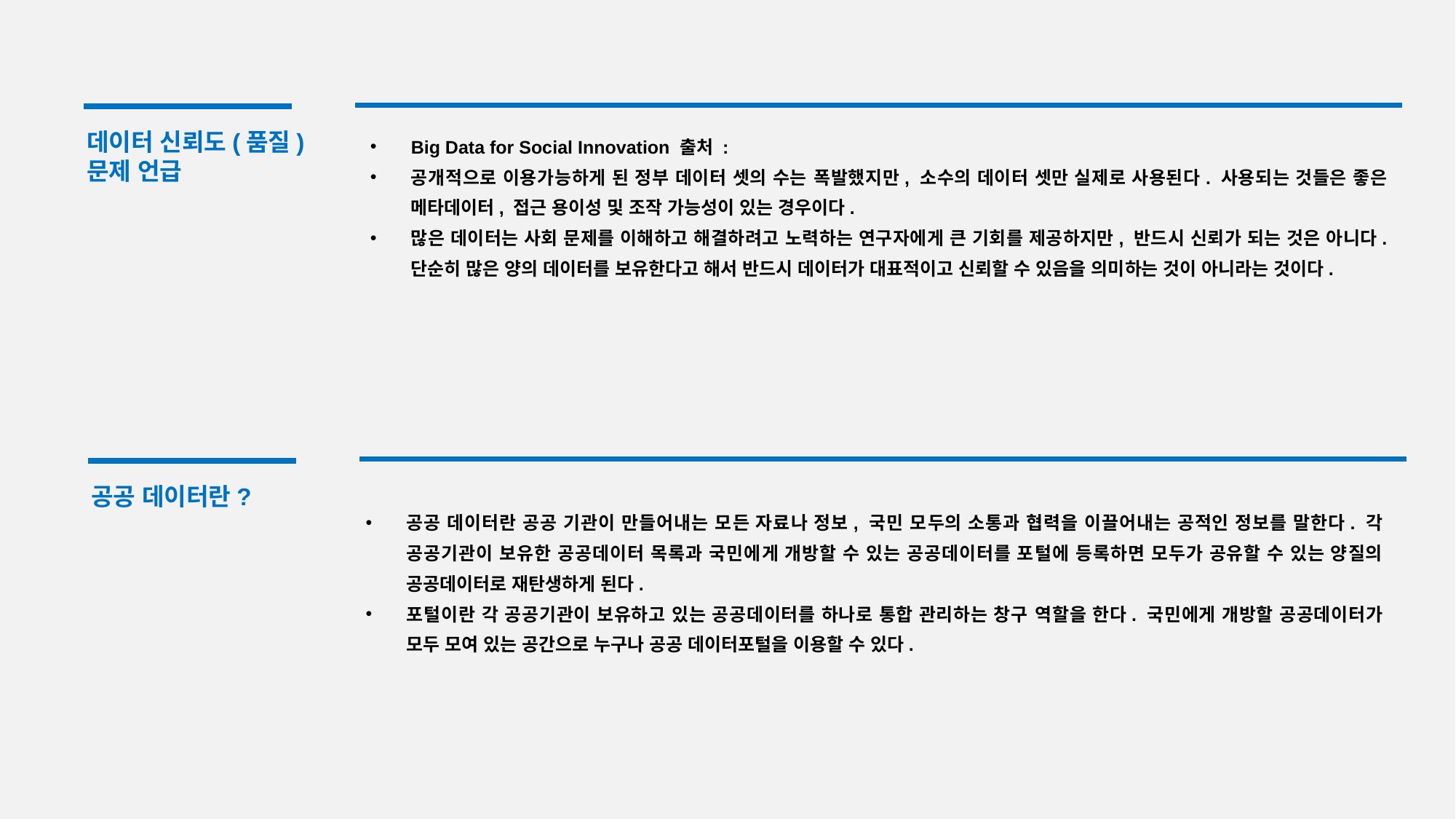

데이터 신뢰도(품질) 문제 언급
Big Data for Social Innovation 출처 :
공개적으로 이용가능하게 된 정부 데이터 셋의 수는 폭발했지만, 소수의 데이터 셋만 실제로 사용된다. 사용되는 것들은 좋은 메타데이터, 접근 용이성 및 조작 가능성이 있는 경우이다.
많은 데이터는 사회 문제를 이해하고 해결하려고 노력하는 연구자에게 큰 기회를 제공하지만, 반드시 신뢰가 되는 것은 아니다. 단순히 많은 양의 데이터를 보유한다고 해서 반드시 데이터가 대표적이고 신뢰할 수 있음을 의미하는 것이 아니라는 것이다.

공공 데이터란?
공공 데이터란 공공 기관이 만들어내는 모든 자료나 정보, 국민 모두의 소통과 협력을 이끌어내는 공적인 정보를 말한다. 각 공공기관이 보유한 공공데이터 목록과 국민에게 개방할 수 있는 공공데이터를 포털에 등록하면 모두가 공유할 수 있는 양질의 공공데이터로 재탄생하게 된다.
포털이란 각 공공기관이 보유하고 있는 공공데이터를 하나로 통합 관리하는 창구 역할을 한다. 국민에게 개방할 공공데이터가 모두 모여 있는 공간으로 누구나 공공 데이터포털을 이용할 수 있다.